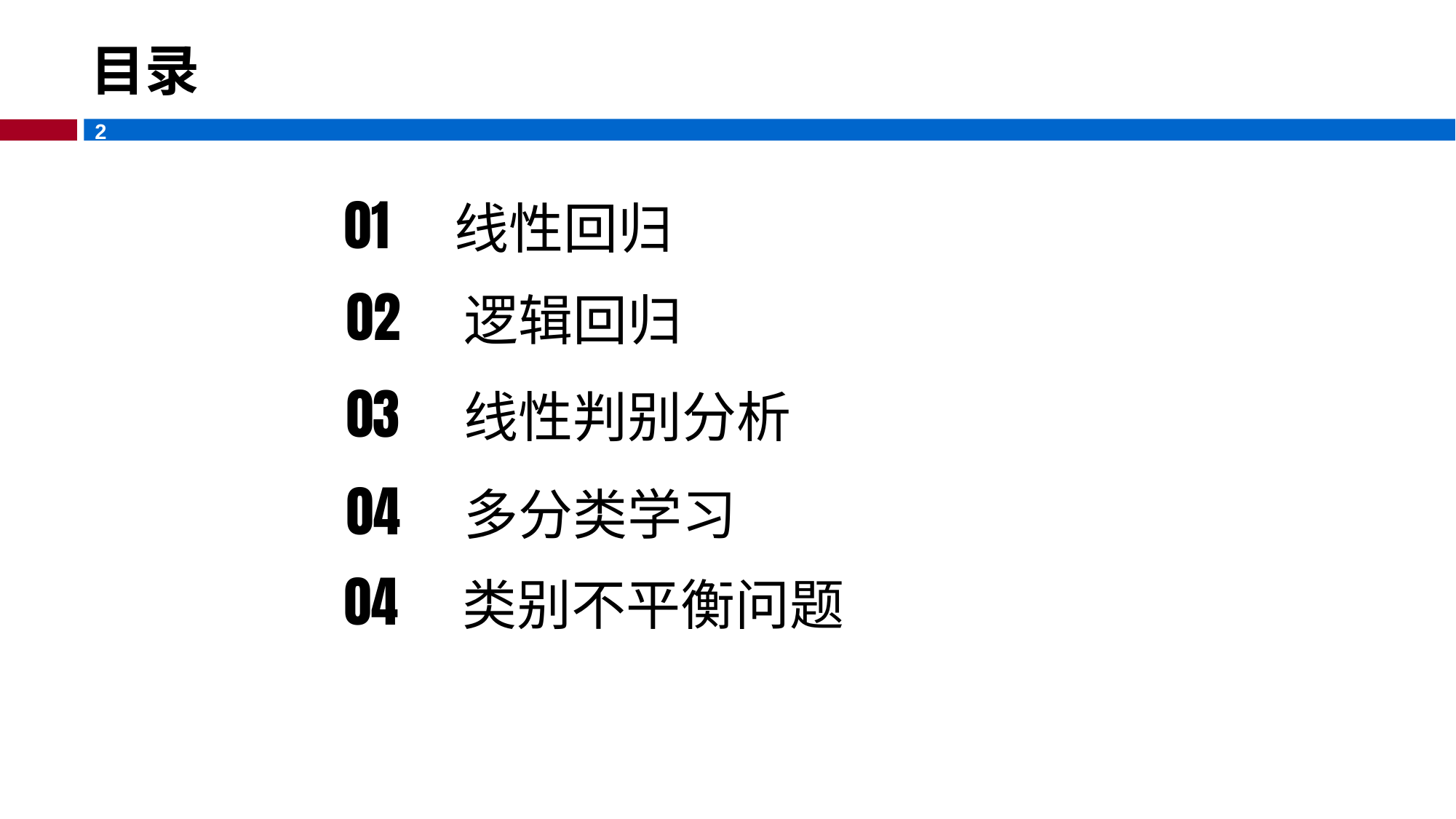

# 目录
01    线性回归
02    逻辑回归
03    线性判别分析
04    多分类学习
04    类别不平衡问题